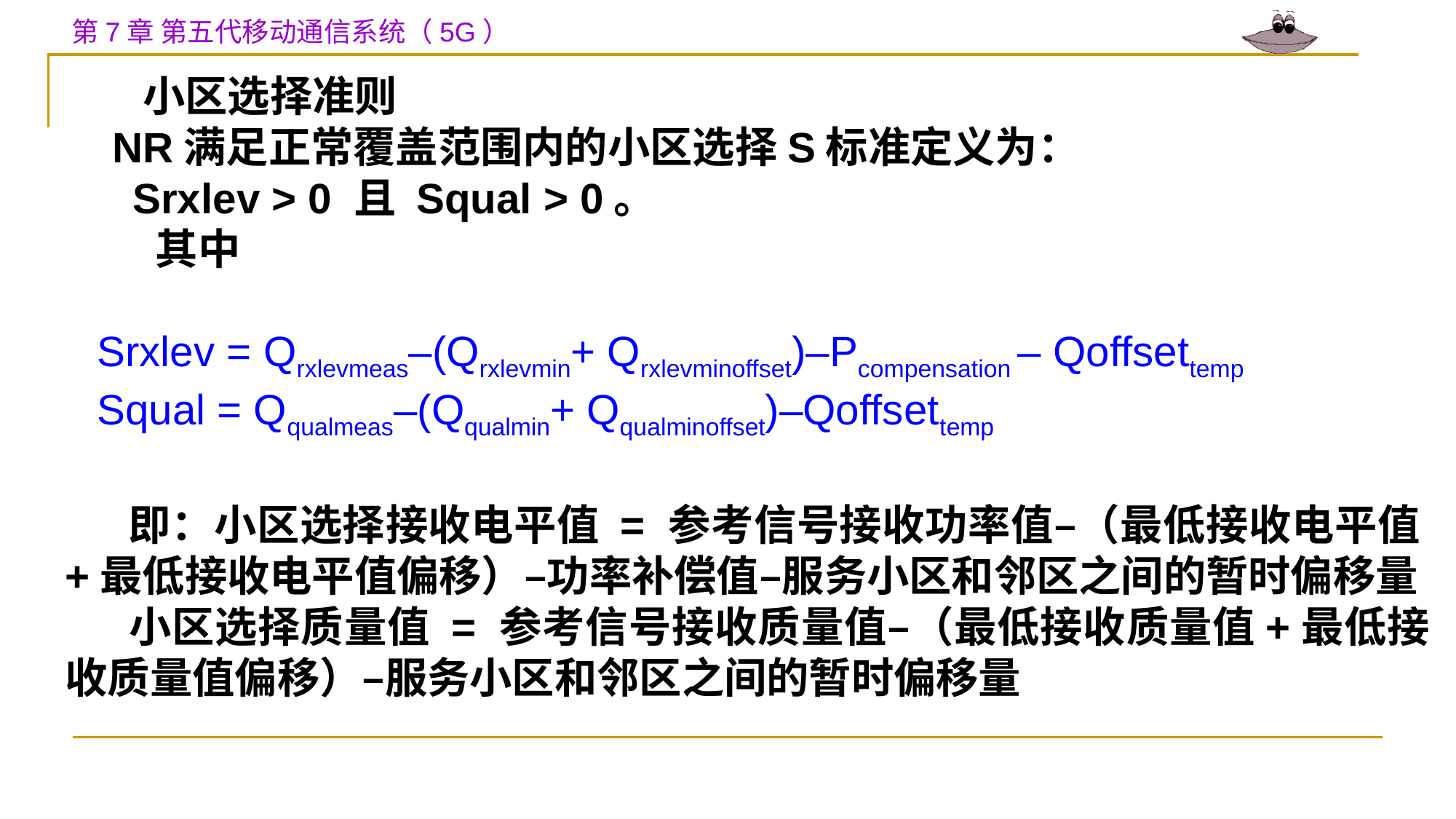

小区选择准则
    NR满足正常覆盖范围内的小区选择S标准定义为：
   Srxlev > 0 且 Squal > 0。
     其中

Srxlev = Qrxlevmeas–(Qrxlevmin+ Qrxlevminoffset)–Pcompensation – Qoffsettemp
Squal = Qqualmeas–(Qqualmin+ Qqualminoffset)–Qoffsettemp

  即：小区选择接收电平值 = 参考信号接收功率值–（最低接收电平值+最低接收电平值偏移）–功率补偿值–服务小区和邻区之间的暂时偏移量
  小区选择质量值 = 参考信号接收质量值–（最低接收质量值+最低接收质量值偏移）–服务小区和邻区之间的暂时偏移量